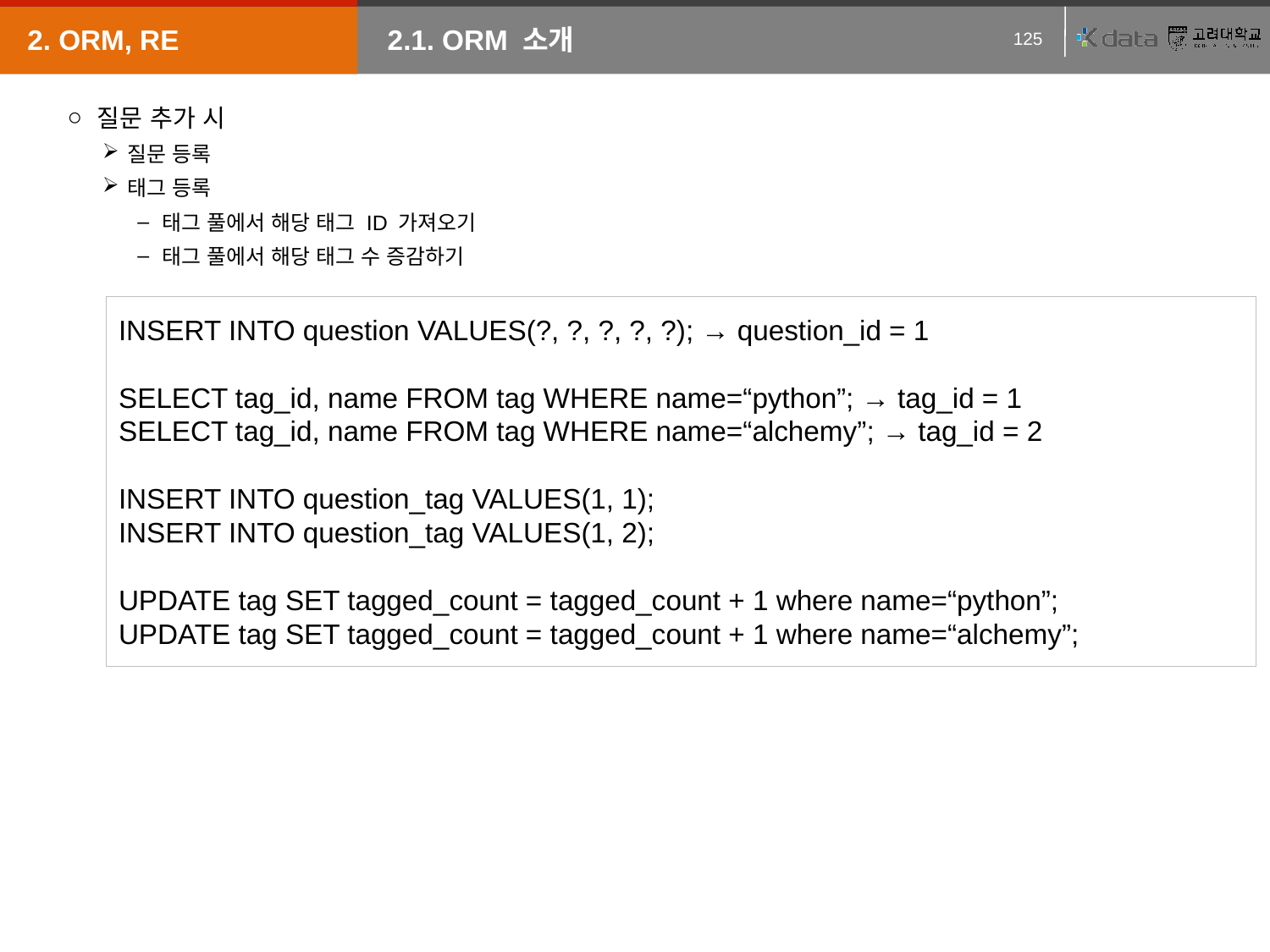

2. ORM, RE
2.1. ORM 소개
질문 추가 시
질문 등록
태그 등록
태그 풀에서 해당 태그 ID 가져오기
태그 풀에서 해당 태그 수 증감하기
INSERT INTO question VALUES(?, ?, ?, ?, ?); → question_id = 1

SELECT tag_id, name FROM tag WHERE name=“python”; → tag_id = 1
SELECT tag_id, name FROM tag WHERE name=“alchemy”; → tag_id = 2

INSERT INTO question_tag VALUES(1, 1);
INSERT INTO question_tag VALUES(1, 2);

UPDATE tag SET tagged_count = tagged_count + 1 where name=“python”;
UPDATE tag SET tagged_count = tagged_count + 1 where name=“alchemy”;